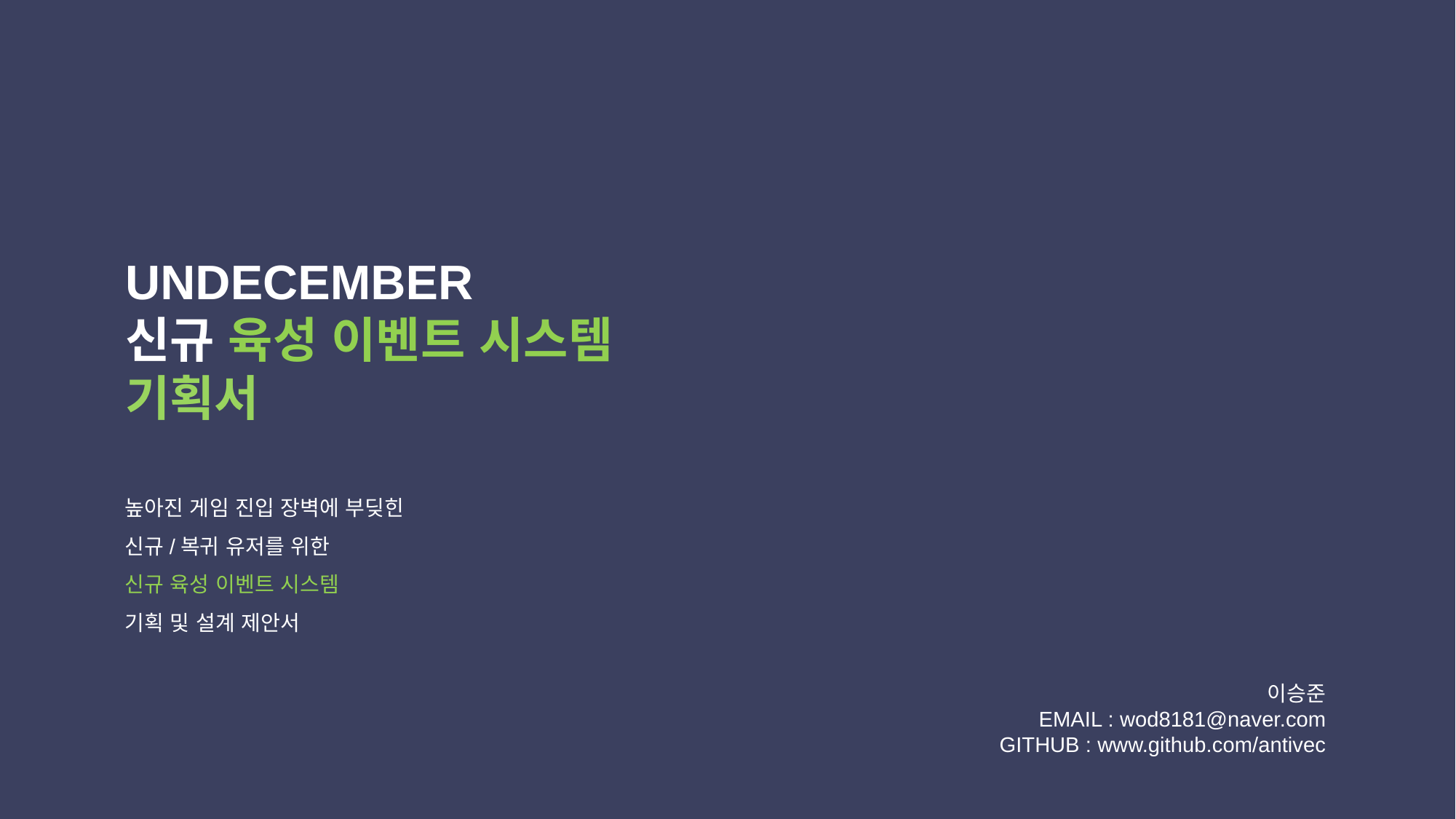

UNDECEMBER
신규 육성 이벤트 시스템
기획서

높아진 게임 진입 장벽에 부딪힌
신규/복귀 유저를 위한
신규 육성 이벤트 시스템
기획 및 설계 제안서
이승준
EMAIL : wod8181@naver.com
GITHUB : www.github.com/antivec